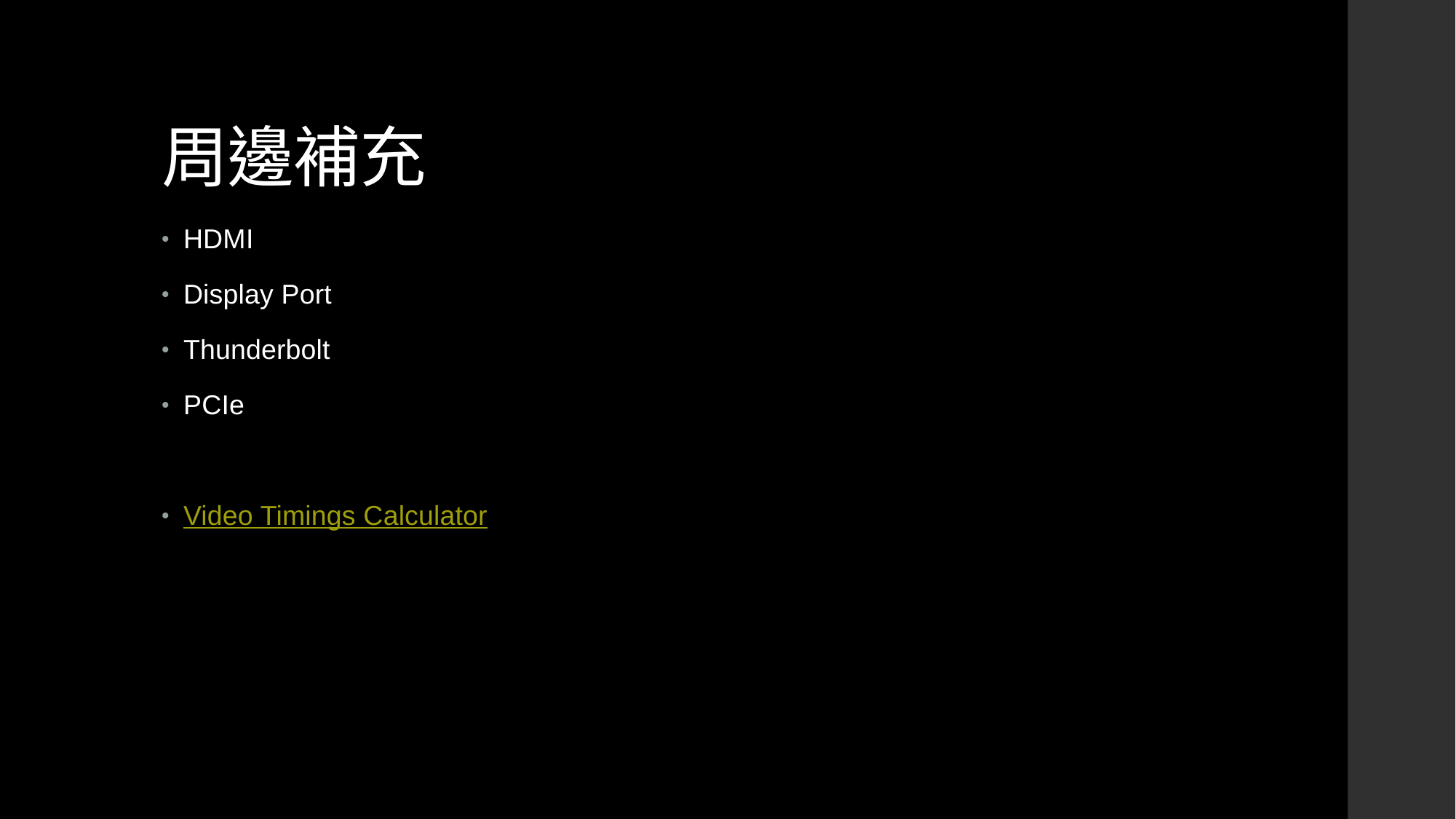

# 周邊補充
HDMI
Display Port
Thunderbolt
PCIe

Video Timings Calculator